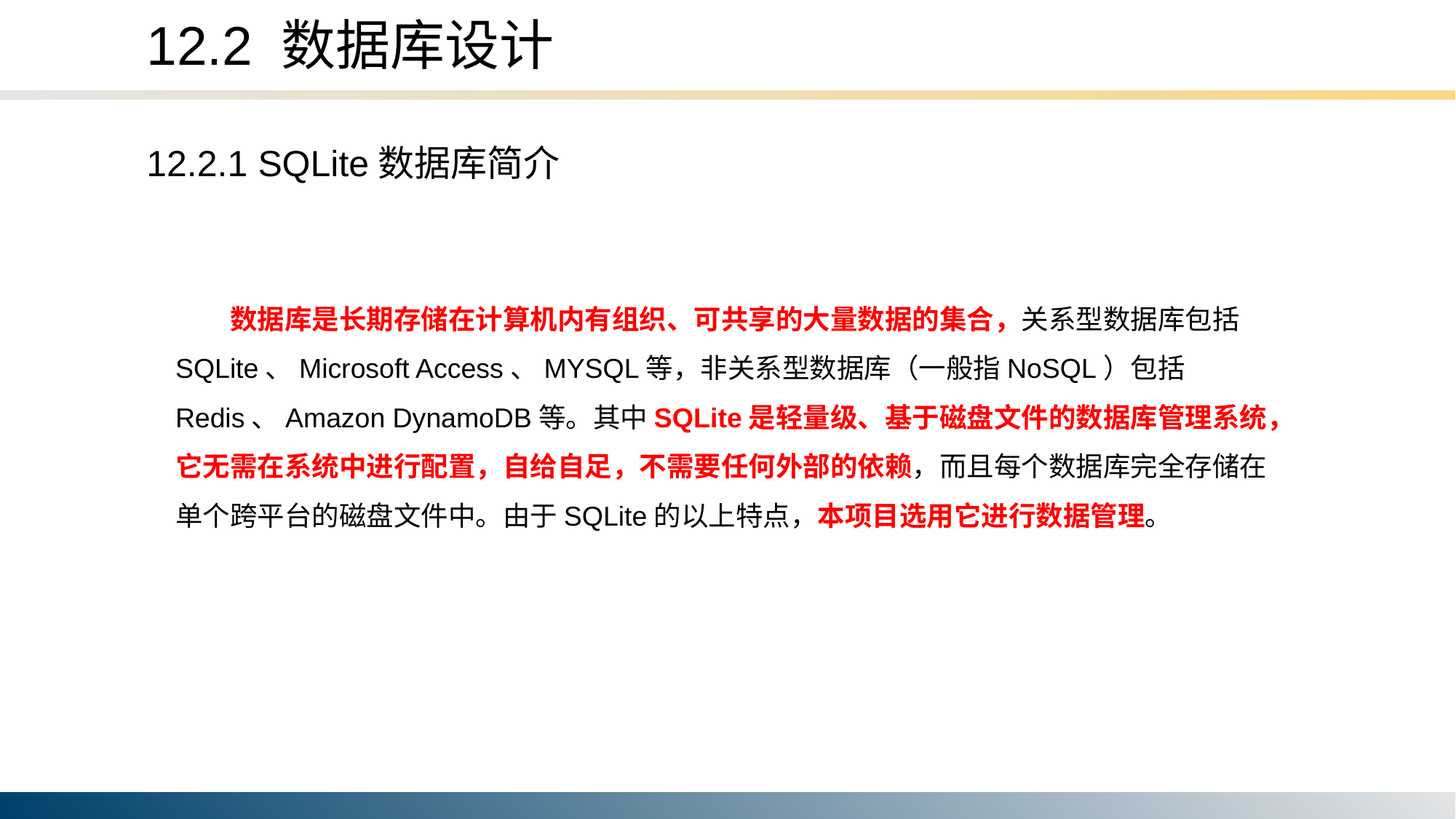

12.2 数据库设计
12.2.1 SQLite数据库简介
数据库是长期存储在计算机内有组织、可共享的大量数据的集合，关系型数据库包括SQLite、Microsoft Access、MYSQL等，非关系型数据库（一般指NoSQL）包括Redis、Amazon DynamoDB等。其中SQLite是轻量级、基于磁盘文件的数据库管理系统，它无需在系统中进行配置，自给自足，不需要任何外部的依赖，而且每个数据库完全存储在单个跨平台的磁盘文件中。由于SQLite的以上特点，本项目选用它进行数据管理。